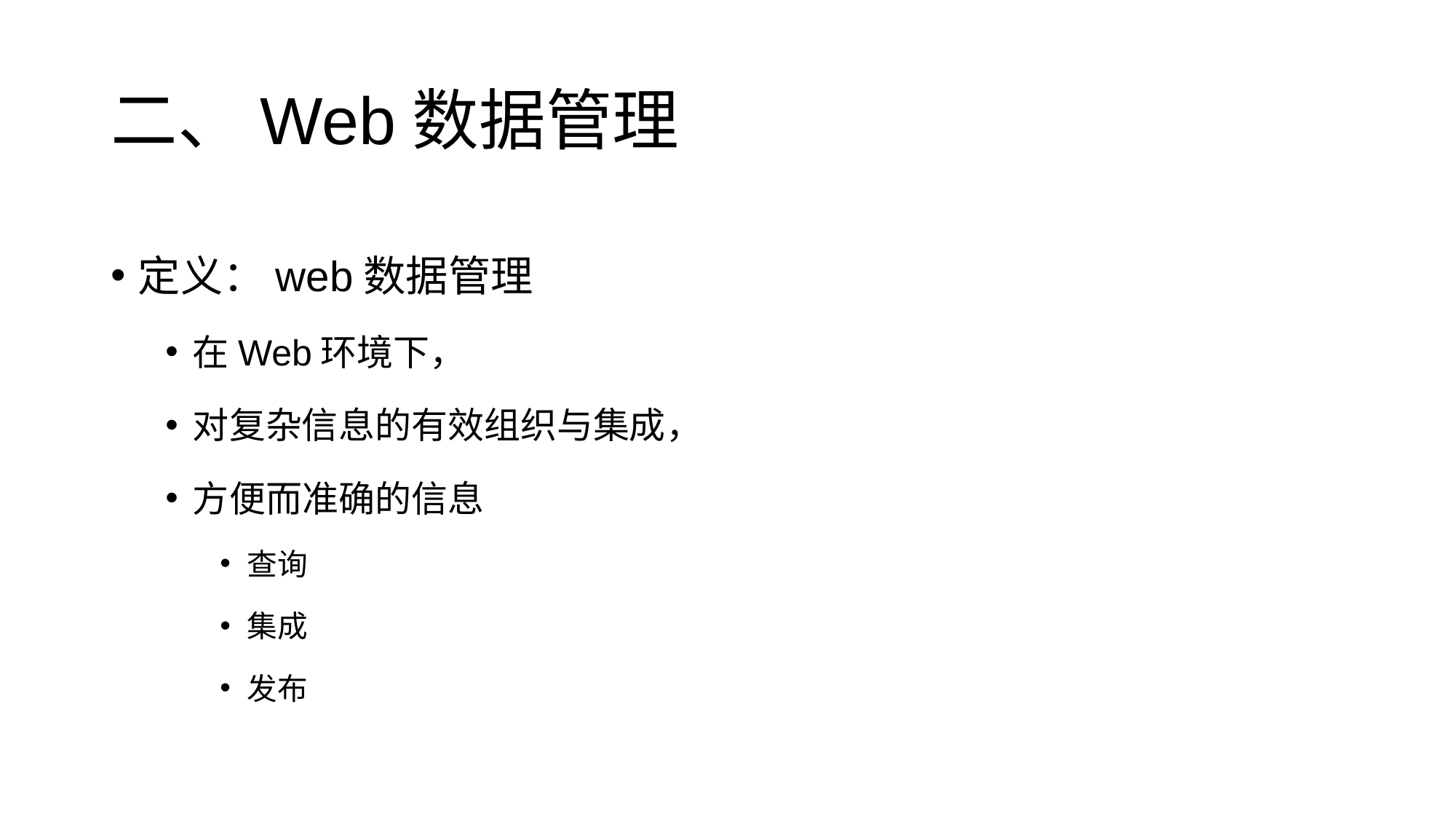

# 二、Web数据管理
定义：web数据管理
在Web环境下，
对复杂信息的有效组织与集成，
方便而准确的信息
查询
集成
发布